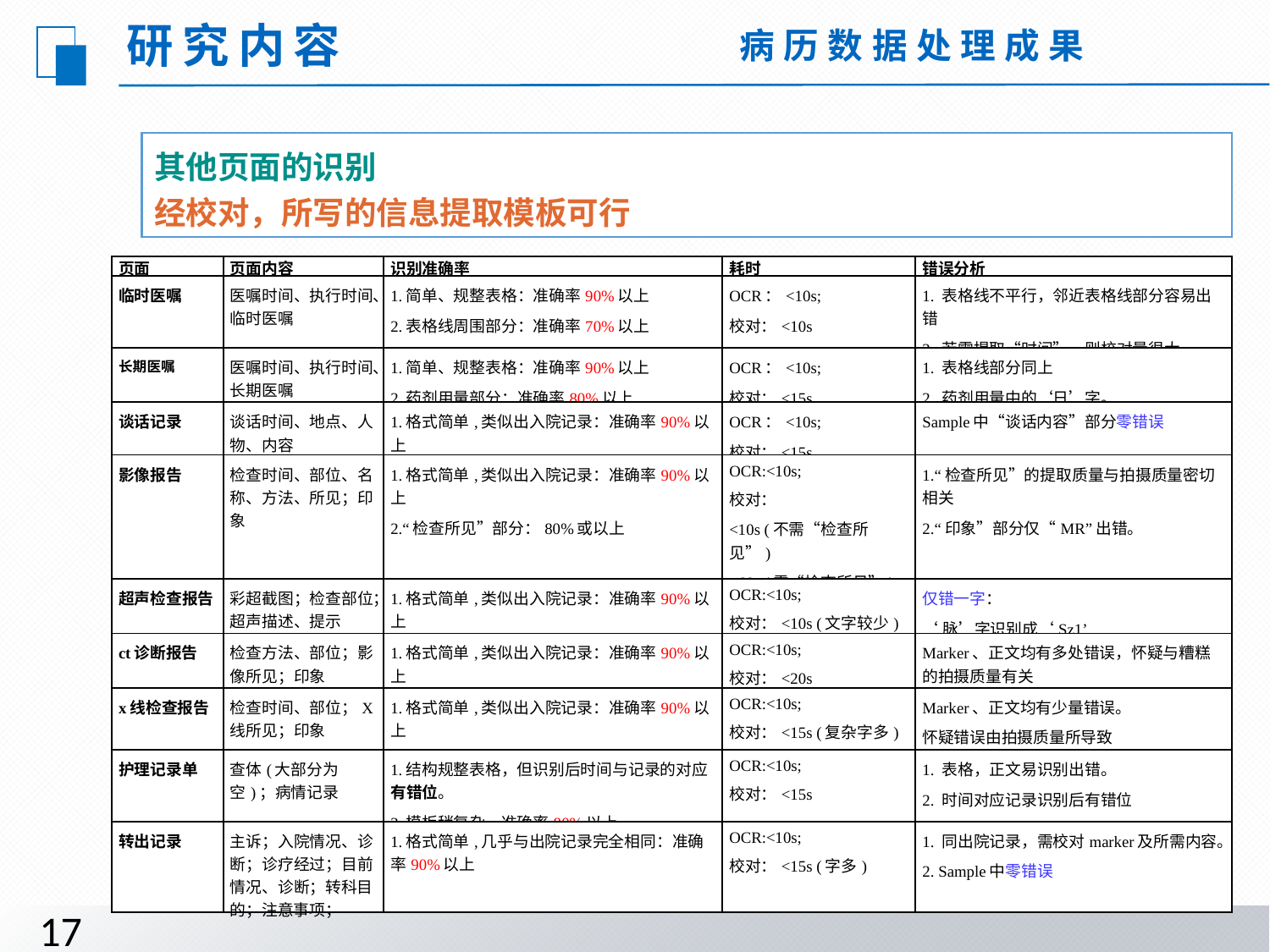

研究内容
病历数据处理成果
其他页面的识别
经校对，所写的信息提取模板可行
| 页面 | 页面内容 | 识别准确率 | 耗时 | 错误分析 |
| --- | --- | --- | --- | --- |
| 临时医嘱 | 医嘱时间、执行时间、临时医嘱 | 1.简单、规整表格：准确率90%以上 2.表格线周围部分：准确率70%以上 | OCR：<10s; 校对：<10s | 1. 表格线不平行，邻近表格线部分容易出错 2. 若需提取“时间”，则校对量很大 |
| 长期医嘱 | 医嘱时间、执行时间、长期医嘱 | 1.简单、规整表格：准确率90%以上 2.药剂用量部分：准确率80%以上 | OCR：<10s; 校对：<15s | 1. 表格线部分同上 2. 药剂用量中的‘日’字。 |
| 谈话记录 | 谈话时间、地点、人物、内容 | 1.格式简单,类似出入院记录：准确率90%以上 | OCR：<10s; 校对：<15s | Sample中“谈话内容”部分零错误 |
| 影像报告 | 检查时间、部位、名称、方法、所见；印象 | 1.格式简单,类似出入院记录：准确率90%以上 2.“检查所见”部分：80%或以上 | OCR:<10s; 校对： <10s (不需“检查所见”) >60s (需“检查所见”) | 1.“检查所见”的提取质量与拍摄质量密切相关 2.“印象”部分仅“MR”出错。 |
| 超声检查报告 | 彩超截图；检查部位；超声描述、提示 | 1.格式简单,类似出入院记录：准确率90%以上 | OCR:<10s; 校对：<10s (文字较少) | 仅错一字： ‘脉’字识别成‘Sz1’ |
| ct诊断报告 | 检查方法、部位；影像所见；印象 | 1.格式简单,类似出入院记录：准确率90%以上 | OCR:<10s; 校对：<20s | Marker、正文均有多处错误，怀疑与糟糕的拍摄质量有关 |
| x线检查报告 | 检查时间、部位；X线所见；印象 | 1.格式简单,类似出入院记录：准确率90%以上 | OCR:<10s; 校对：<15s (复杂字多) | Marker、正文均有少量错误。 怀疑错误由拍摄质量所导致 |
| 护理记录单 | 查体(大部分为空)；病情记录 | 1.结构规整表格，但识别后时间与记录的对应有错位。 2.模板稍复杂，准确率80%以上 | OCR:<10s; 校对：<15s | 1. 表格，正文易识别出错。 2. 时间对应记录识别后有错位 |
| 转出记录 | 主诉；入院情况、诊断；诊疗经过；目前情况、诊断；转科目的；注意事项； | 1.格式简单,几乎与出院记录完全相同：准确率90%以上 | OCR:<10s; 校对：<15s (字多) | 1. 同出院记录，需校对marker及所需内容。 2. Sample中零错误 |